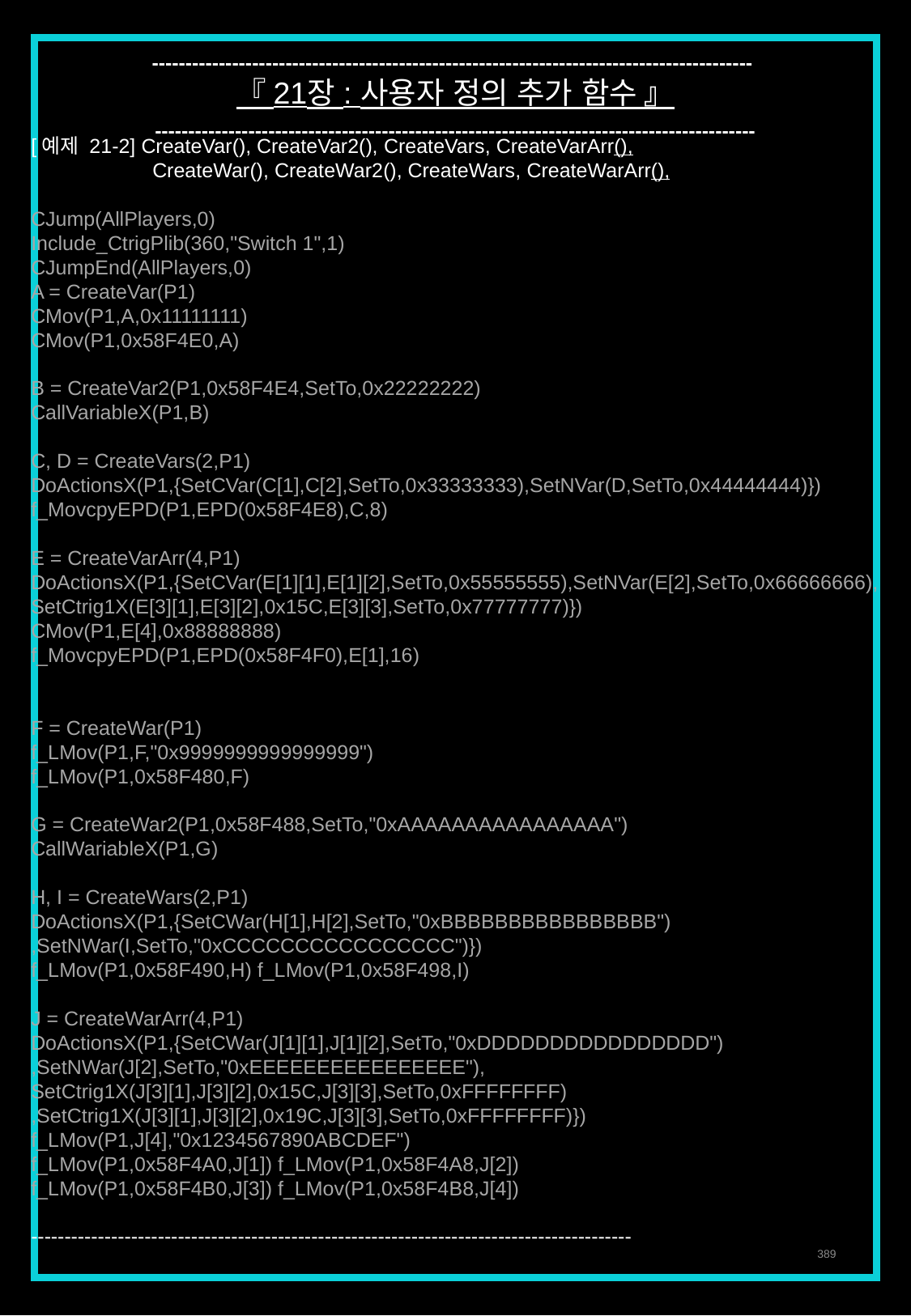

------------------------------------------------------------------------------------------
『 21장 : 사용자 정의 추가 함수 』
------------------------------------------------------------------------------------------
[예제 21-2] CreateVar(), CreateVar2(), CreateVars, CreateVarArr(),
	CreateWar(), CreateWar2(), CreateWars, CreateWarArr(),

CJump(AllPlayers,0)
Include_CtrigPlib(360,"Switch 1",1)
CJumpEnd(AllPlayers,0)
A = CreateVar(P1)
CMov(P1,A,0x11111111)
CMov(P1,0x58F4E0,A)

B = CreateVar2(P1,0x58F4E4,SetTo,0x22222222)
CallVariableX(P1,B)

C, D = CreateVars(2,P1)
DoActionsX(P1,{SetCVar(C[1],C[2],SetTo,0x33333333),SetNVar(D,SetTo,0x44444444)})
f_MovcpyEPD(P1,EPD(0x58F4E8),C,8)

E = CreateVarArr(4,P1)
DoActionsX(P1,{SetCVar(E[1][1],E[1][2],SetTo,0x55555555),SetNVar(E[2],SetTo,0x66666666),
SetCtrig1X(E[3][1],E[3][2],0x15C,E[3][3],SetTo,0x77777777)})
CMov(P1,E[4],0x88888888)
f_MovcpyEPD(P1,EPD(0x58F4F0),E[1],16)

F = CreateWar(P1)
f_LMov(P1,F,"0x9999999999999999")
f_LMov(P1,0x58F480,F)

G = CreateWar2(P1,0x58F488,SetTo,"0xAAAAAAAAAAAAAAAA")
CallWariableX(P1,G)

H, I = CreateWars(2,P1)
DoActionsX(P1,{SetCWar(H[1],H[2],SetTo,"0xBBBBBBBBBBBBBBBB")
,SetNWar(I,SetTo,"0xCCCCCCCCCCCCCCCC")})
f_LMov(P1,0x58F490,H) f_LMov(P1,0x58F498,I)

J = CreateWarArr(4,P1)
DoActionsX(P1,{SetCWar(J[1][1],J[1][2],SetTo,"0xDDDDDDDDDDDDDDDD")
,SetNWar(J[2],SetTo,"0xEEEEEEEEEEEEEEEE"),
SetCtrig1X(J[3][1],J[3][2],0x15C,J[3][3],SetTo,0xFFFFFFFF)
,SetCtrig1X(J[3][1],J[3][2],0x19C,J[3][3],SetTo,0xFFFFFFFF)})
f_LMov(P1,J[4],"0x1234567890ABCDEF")
f_LMov(P1,0x58F4A0,J[1]) f_LMov(P1,0x58F4A8,J[2])
f_LMov(P1,0x58F4B0,J[3]) f_LMov(P1,0x58F4B8,J[4])

------------------------------------------------------------------------------------------

389